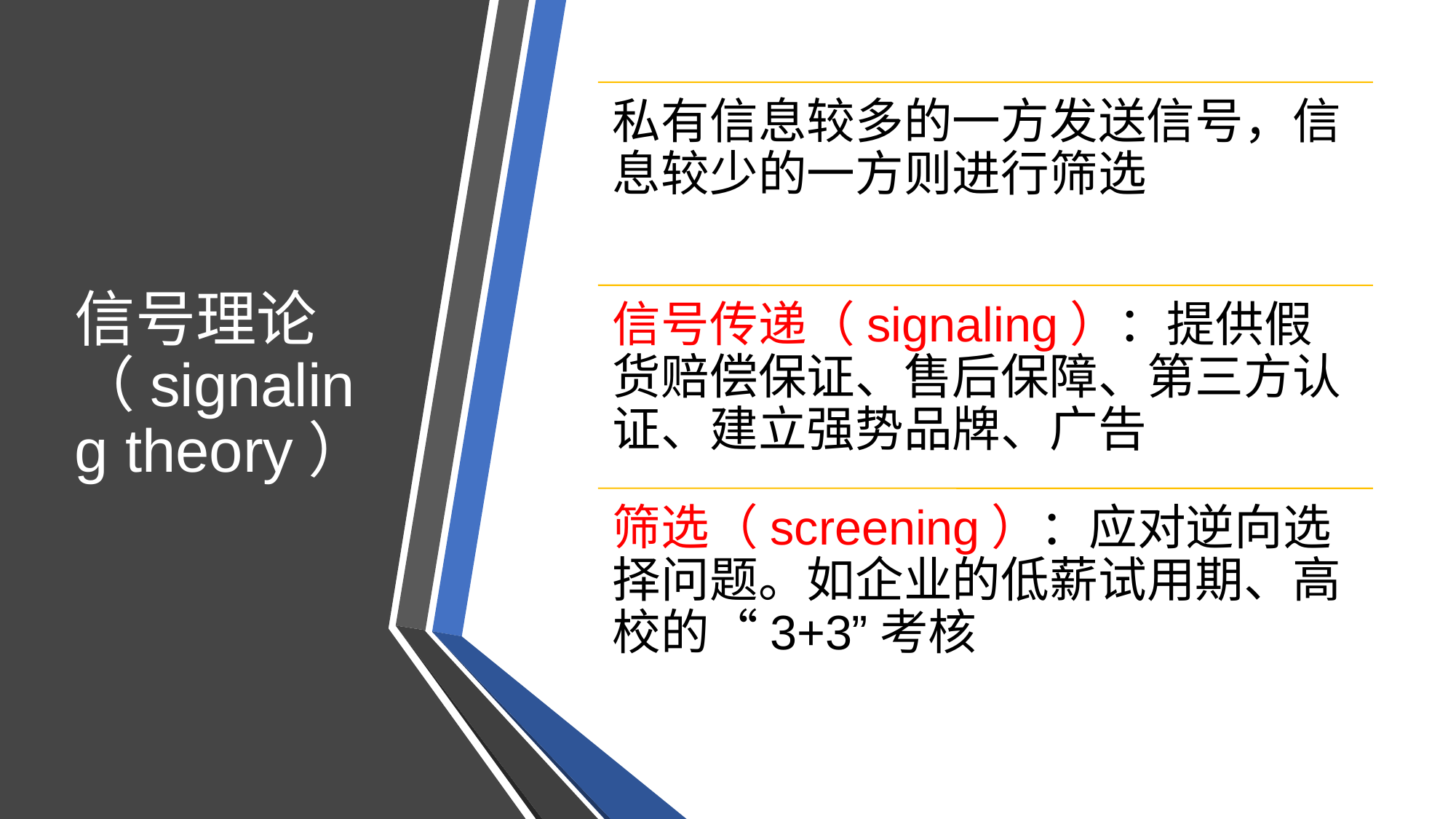

# 信号理论（signaling theory）
私有信息较多的一方发送信号，信息较少的一方则进行筛选
信号传递（signaling）：提供假货赔偿保证、售后保障、第三方认证、建立强势品牌、广告
筛选（screening）：应对逆向选择问题。如企业的低薪试用期、高校的“3+3”考核